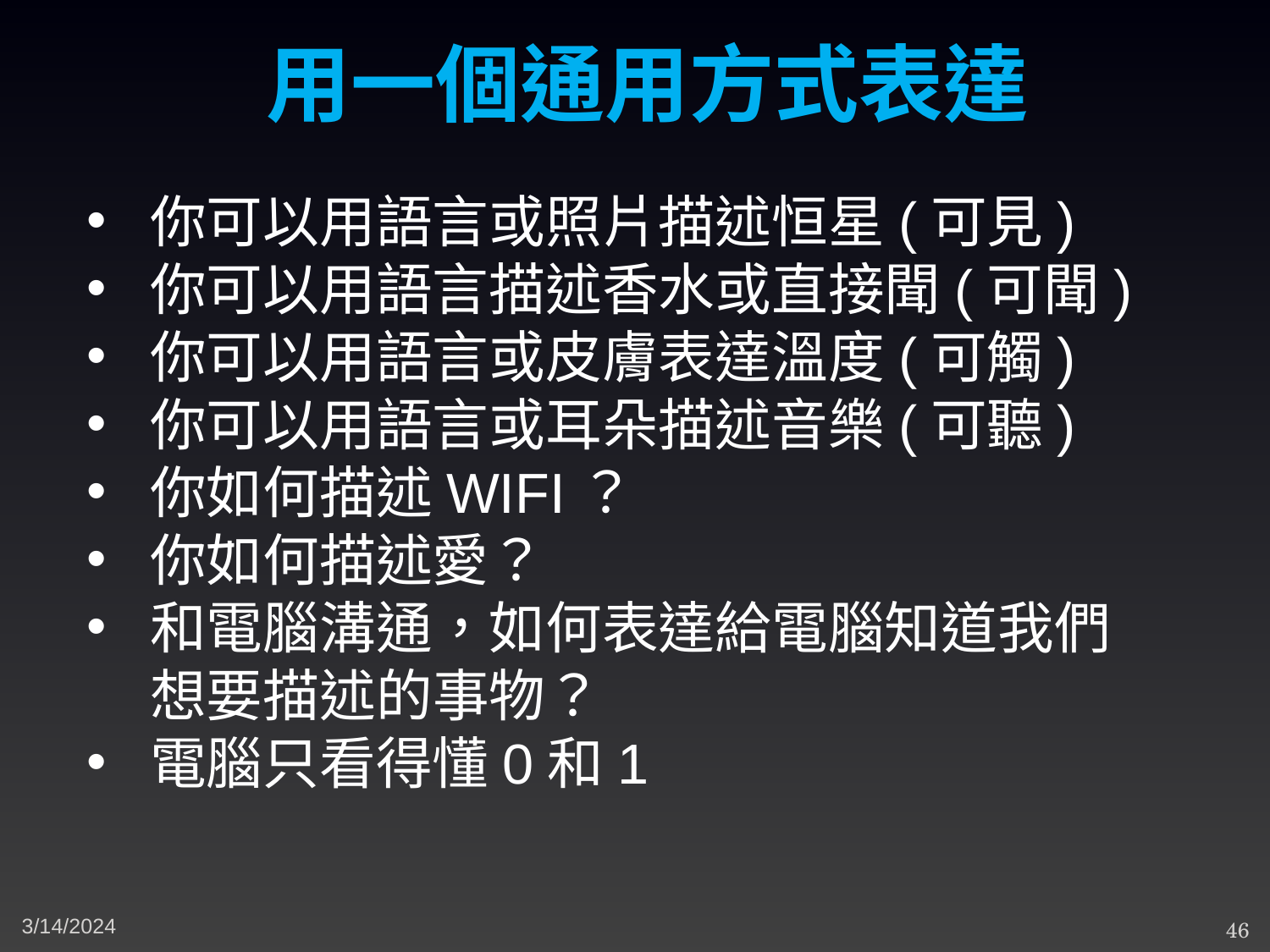

用一個通用方式表達
你可以用語言或照片描述恒星(可見)
你可以用語言描述香水或直接聞(可聞)
你可以用語言或皮膚表達溫度(可觸)
你可以用語言或耳朵描述音樂(可聽)
你如何描述WIFI？
你如何描述愛？
和電腦溝通，如何表達給電腦知道我們想要描述的事物？
電腦只看得懂0和1

3/14/2024
46